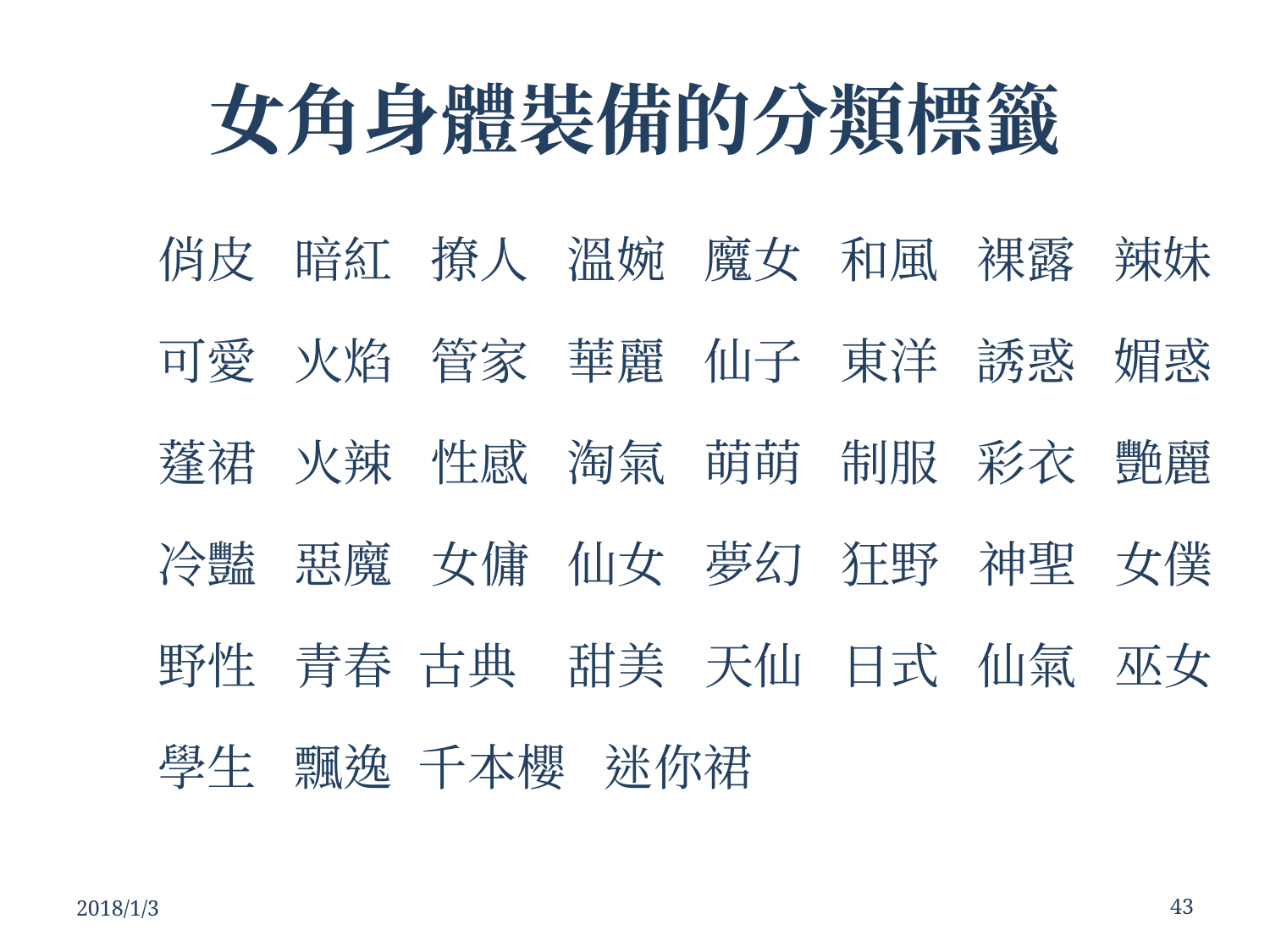

# 女角身體裝備的分類標籤
俏皮   暗紅   撩人   溫婉   魔女   和風   裸露   辣妹
可愛   火焰   管家   華麗   仙子   東洋   誘惑   媚惑
蓬裙   火辣   性感   淘氣   萌萌   制服   彩衣   艷麗
冷豔   惡魔   女傭   仙女   夢幻   狂野   神聖   女僕
野性   青春  古典    甜美   天仙   日式   仙氣   巫女
學生   飄逸  千本櫻   迷你裙

2018/1/3

43